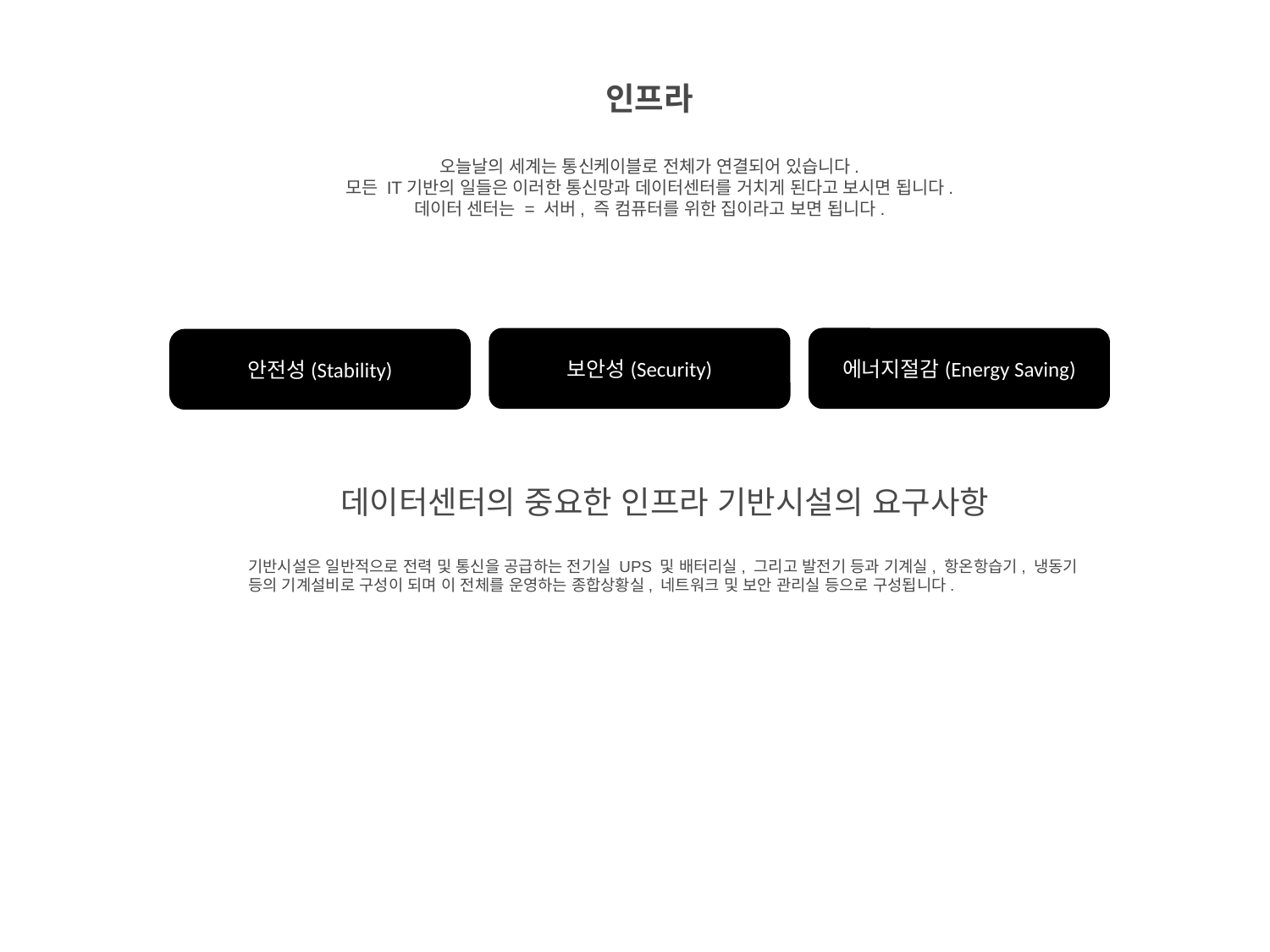

인프라

오늘날의 세계는 통신케이블로 전체가 연결되어 있습니다.
모든 IT기반의 일들은 이러한 통신망과 데이터센터를 거치게 된다고 보시면 됩니다.
데이터 센터는 = 서버, 즉 컴퓨터를 위한 집이라고 보면 됩니다.
보안성(Security)
에너지절감(Energy Saving)
안전성(Stability)
데이터센터의 중요한 인프라 기반시설의 요구사항
기반시설은 일반적으로 전력 및 통신을 공급하는 전기실 UPS 및 배터리실, 그리고 발전기 등과 기계실, 항온항습기, 냉동기 등의 기계설비로 구성이 되며 이 전체를 운영하는 종합상황실, 네트워크 및 보안 관리실 등으로 구성됩니다.